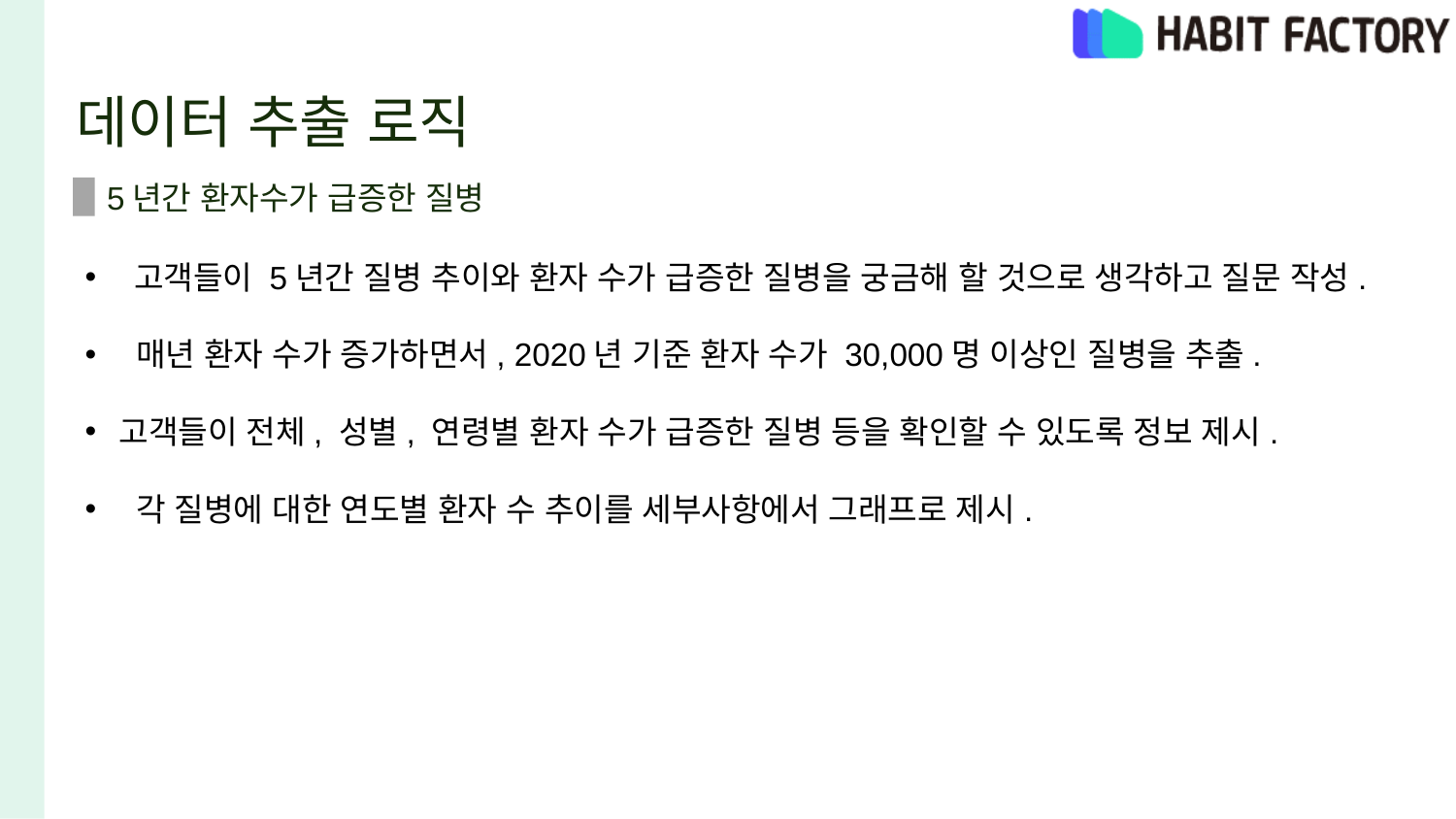

# 데이터 추출 로직
5년간 환자수가 급증한 질병

 고객들이 5년간 질병 추이와 환자 수가 급증한 질병을 궁금해 할 것으로 생각하고 질문 작성.

 매년 환자 수가 증가하면서, 2020년 기준 환자 수가 30,000명 이상인 질병을 추출.

고객들이 전체, 성별, 연령별 환자 수가 급증한 질병 등을 확인할 수 있도록 정보 제시.

 각 질병에 대한 연도별 환자 수 추이를 세부사항에서 그래프로 제시.